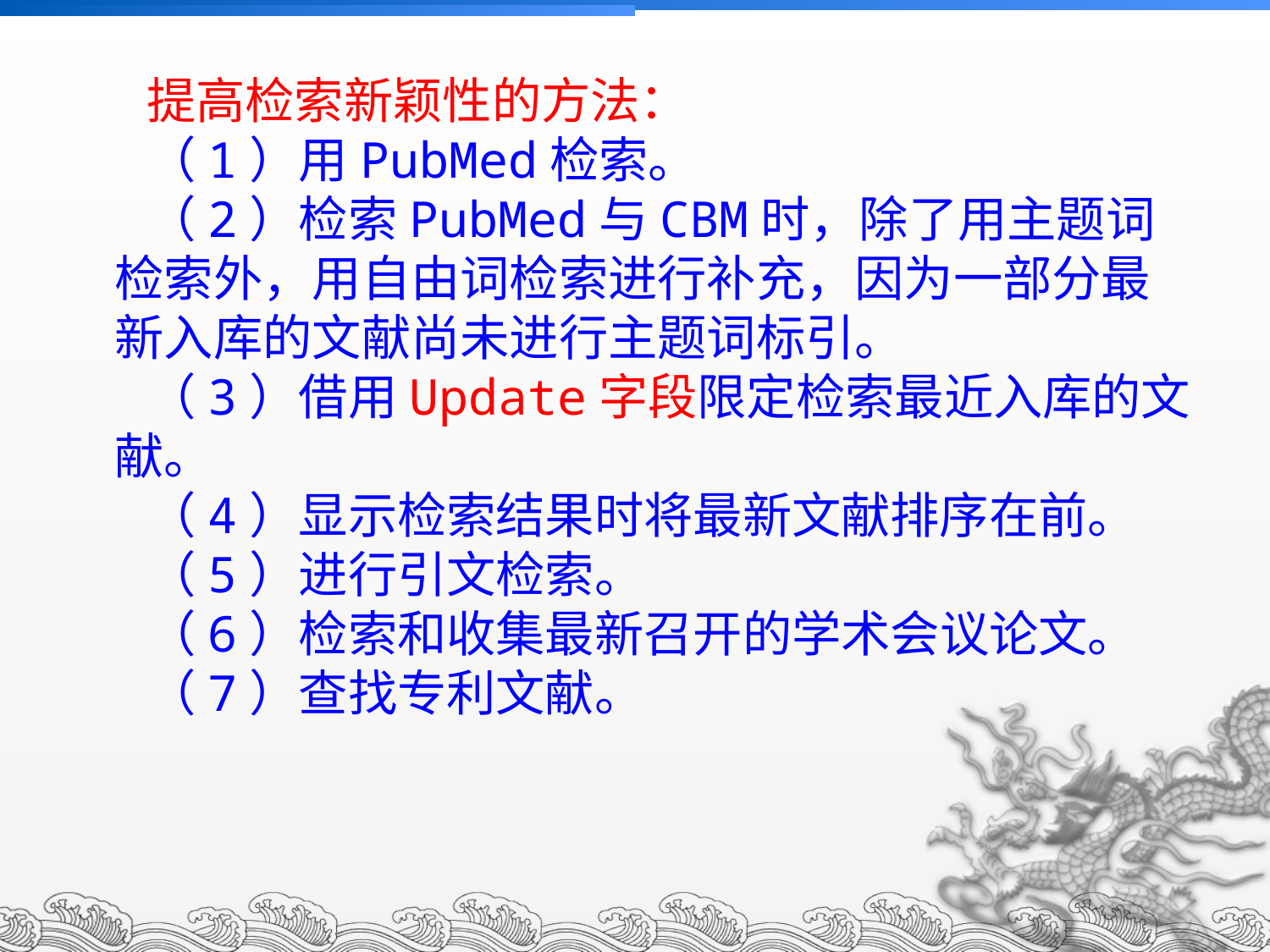

提高检索新颖性的方法：
（1）用PubMed检索。
（2）检索PubMed与CBM时，除了用主题词检索外，用自由词检索进行补充，因为一部分最新入库的文献尚未进行主题词标引。
（3）借用Update字段限定检索最近入库的文献。
（4）显示检索结果时将最新文献排序在前。
（5）进行引文检索。
（6）检索和收集最新召开的学术会议论文。
（7）查找专利文献。